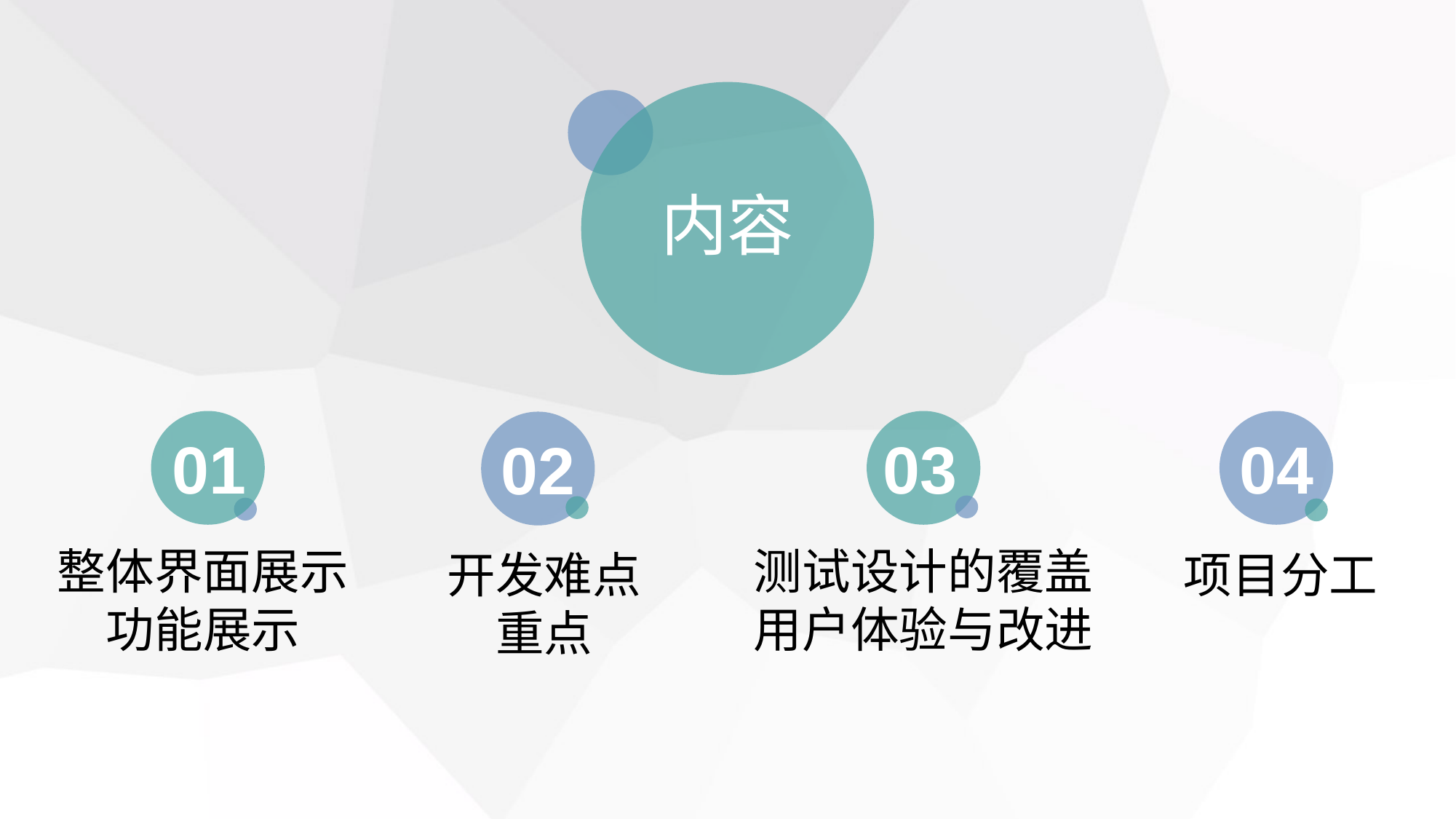

内容

01
03
04
02

整体界面展示
功能展示
测试设计的覆盖
用户体验与改进
项目分工
开发难点
重点